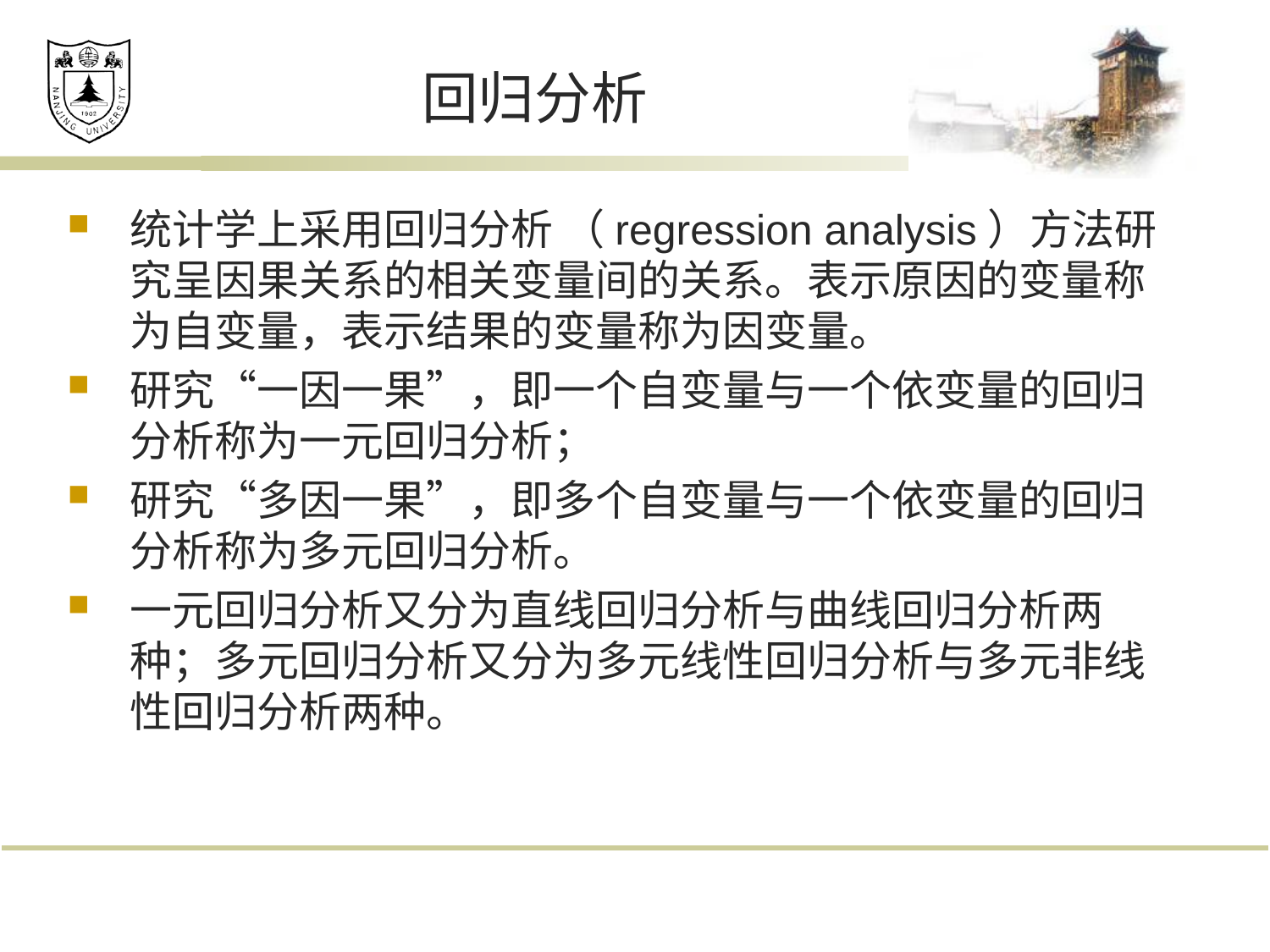

# 回归分析
统计学上采用回归分析 （regression analysis）方法研究呈因果关系的相关变量间的关系。表示原因的变量称为自变量，表示结果的变量称为因变量。
研究“一因一果”，即一个自变量与一个依变量的回归分析称为一元回归分析；
研究“多因一果”，即多个自变量与一个依变量的回归分析称为多元回归分析。
一元回归分析又分为直线回归分析与曲线回归分析两种；多元回归分析又分为多元线性回归分析与多元非线性回归分析两种。